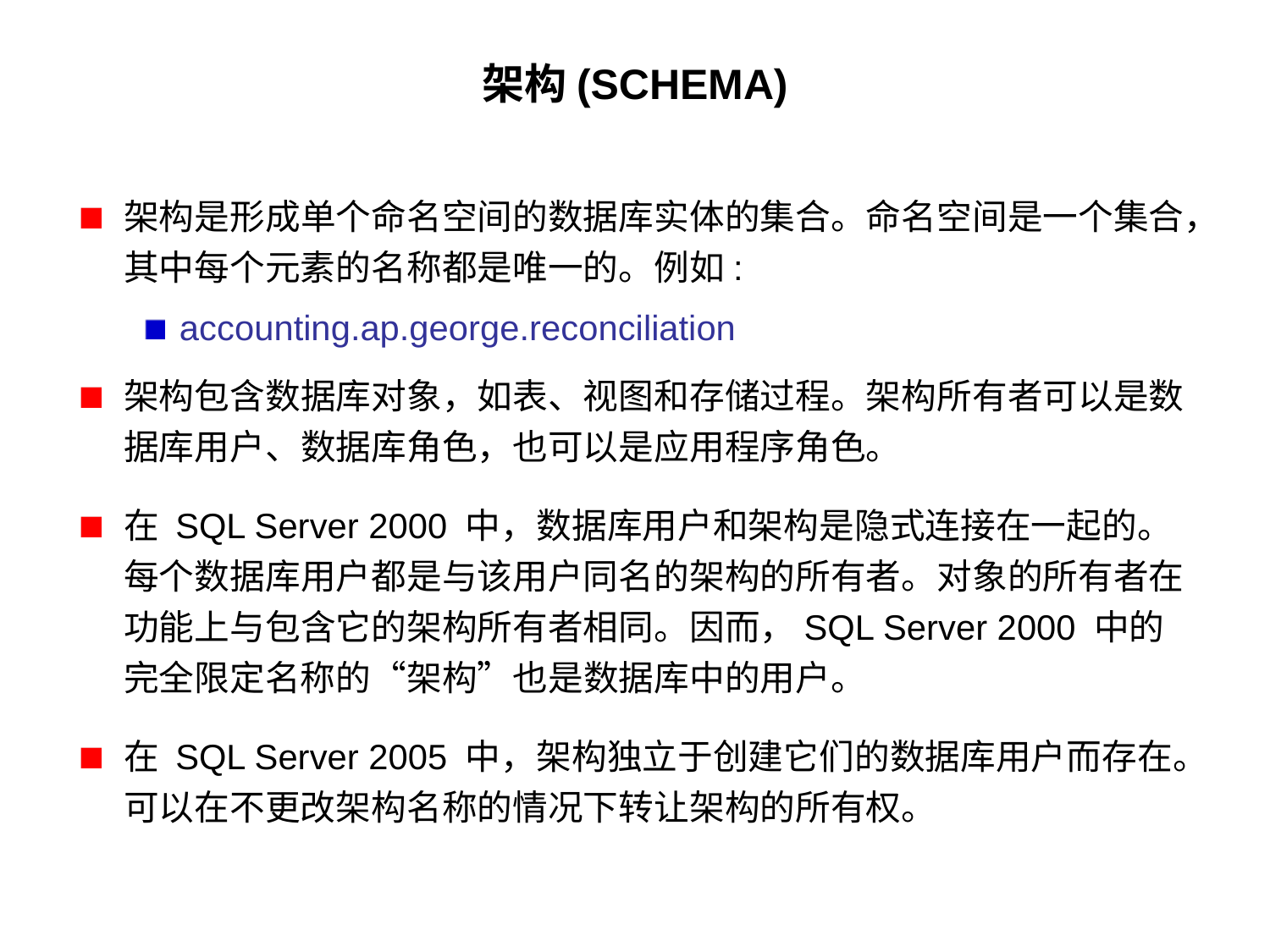

# 架构(SCHEMA)
架构是形成单个命名空间的数据库实体的集合。命名空间是一个集合，其中每个元素的名称都是唯一的。例如:
accounting.ap.george.reconciliation
架构包含数据库对象，如表、视图和存储过程。架构所有者可以是数据库用户、数据库角色，也可以是应用程序角色。
在 SQL Server 2000 中，数据库用户和架构是隐式连接在一起的。每个数据库用户都是与该用户同名的架构的所有者。对象的所有者在功能上与包含它的架构所有者相同。因而，SQL Server 2000 中的完全限定名称的“架构”也是数据库中的用户。
在 SQL Server 2005 中，架构独立于创建它们的数据库用户而存在。可以在不更改架构名称的情况下转让架构的所有权。